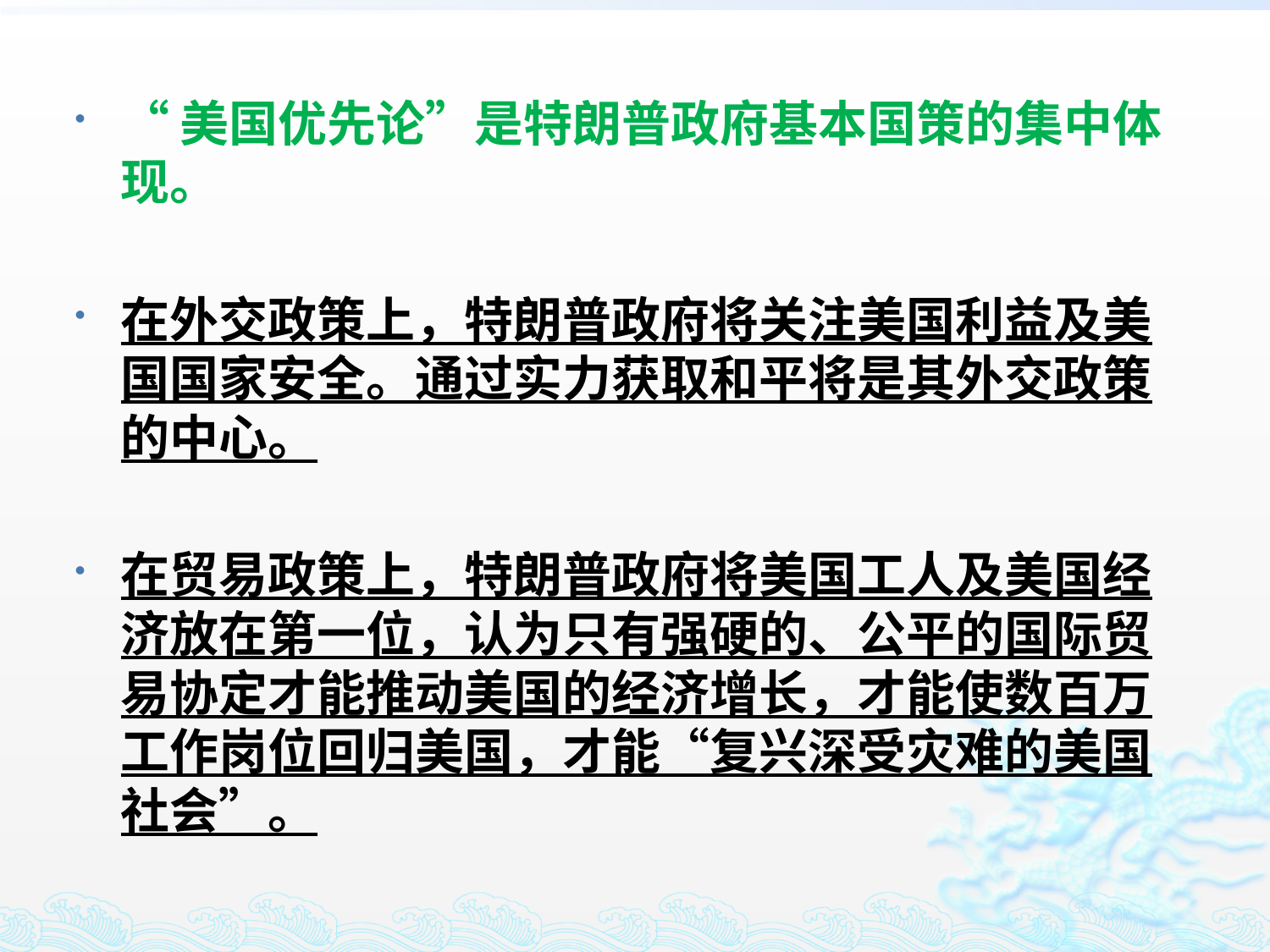

“美国优先论”是特朗普政府基本国策的集中体现。

在外交政策上，特朗普政府将关注美国利益及美国国家安全。通过实力获取和平将是其外交政策的中心。

在贸易政策上，特朗普政府将美国工人及美国经济放在第一位，认为只有强硬的、公平的国际贸易协定才能推动美国的经济增长，才能使数百万工作岗位回归美国，才能“复兴深受灾难的美国社会”。